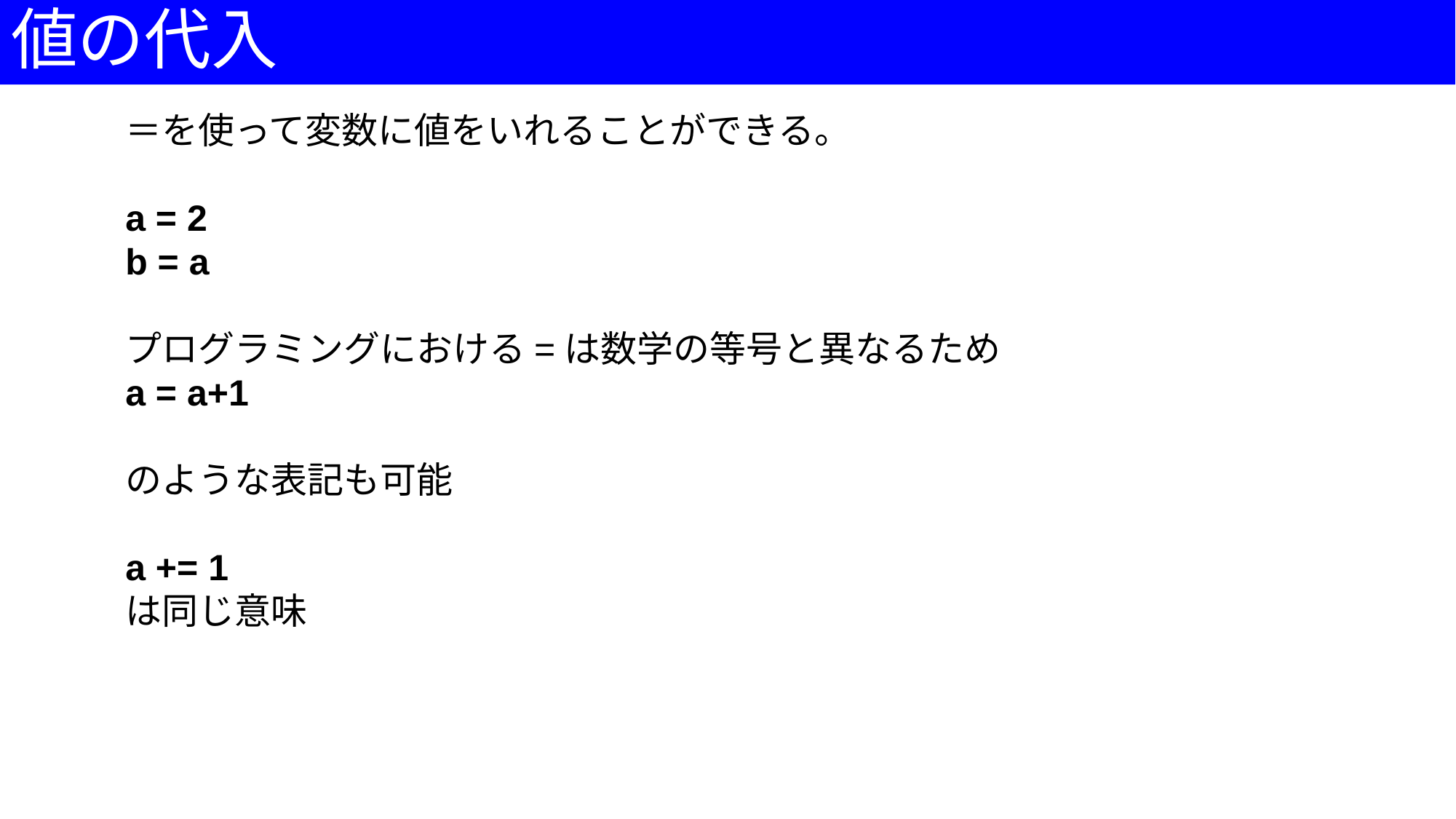

# 値の代入
＝を使って変数に値をいれることができる。

a = 2
b = a

プログラミングにおける=は数学の等号と異なるため
a = a+1

のような表記も可能

a += 1
は同じ意味